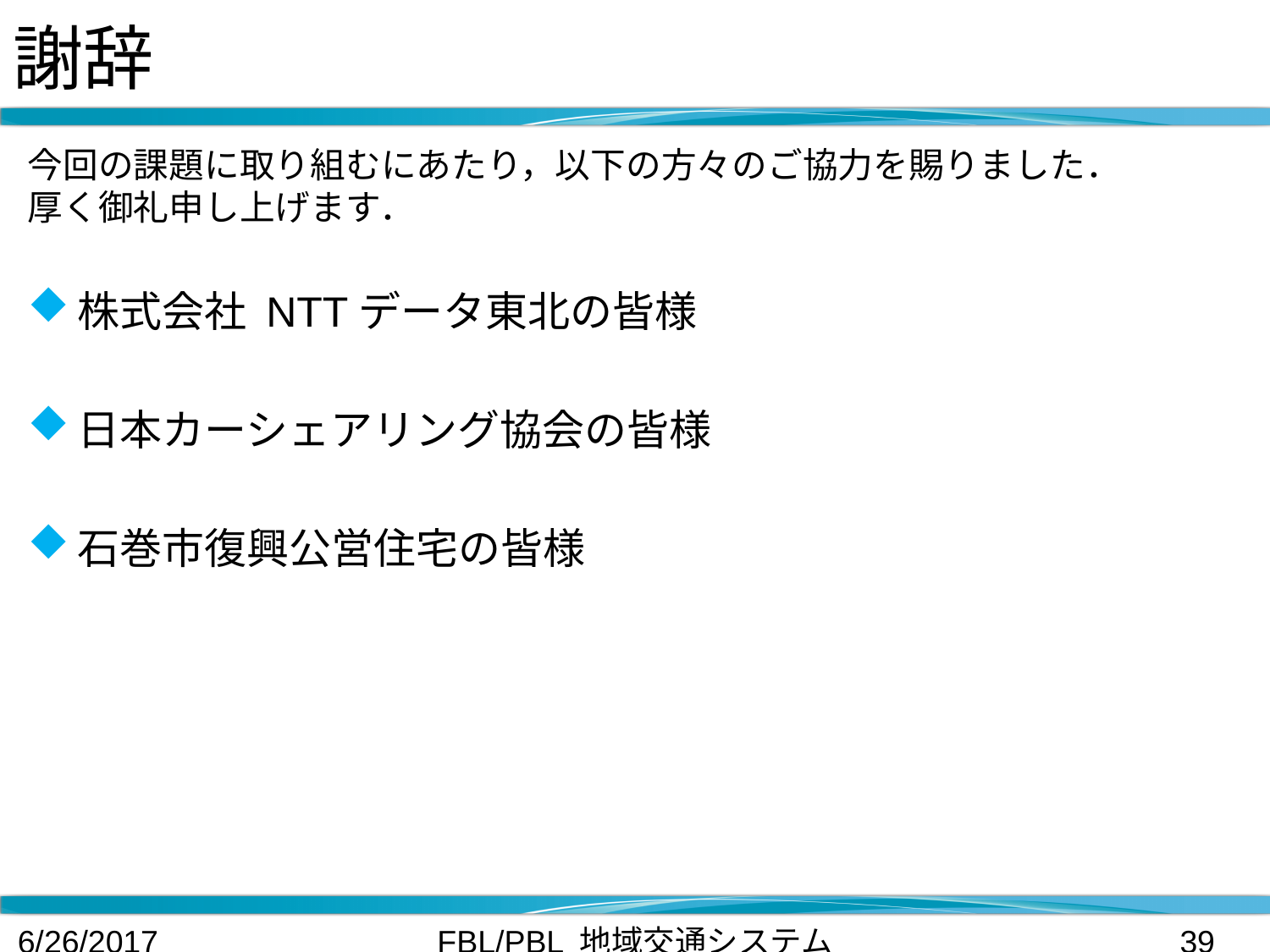

# 謝辞
今回の課題に取り組むにあたり，以下の方々のご協力を賜りました．
厚く御礼申し上げます．

株式会社 NTTデータ東北の皆様

日本カーシェアリング協会の皆様

石巻市復興公営住宅の皆様

6/26/2017
FBL/PBL 地域交通システム
39